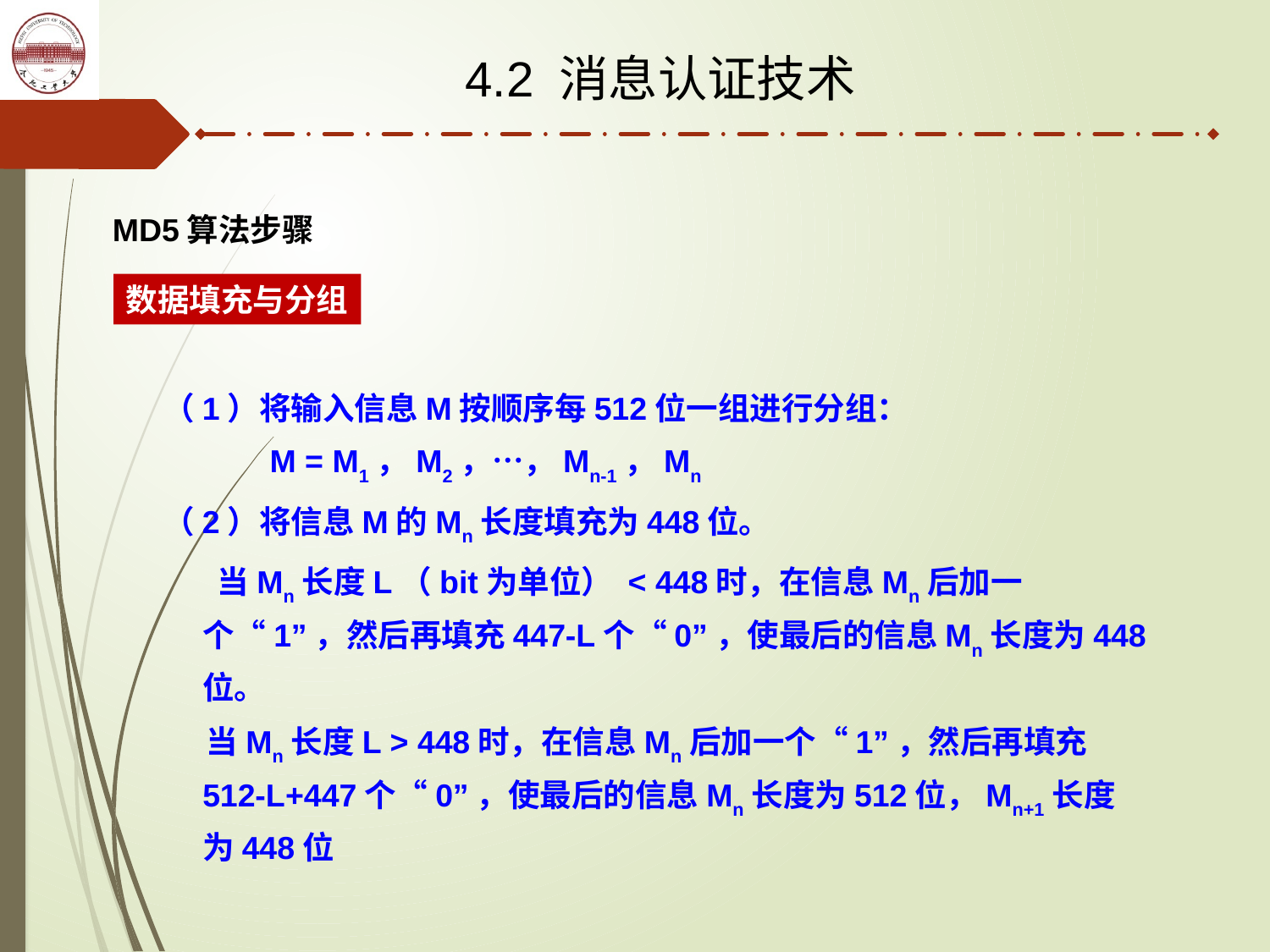

4.2 消息认证技术
MD5算法步骤
数据填充与分组
（1）将输入信息M按顺序每512位一组进行分组：
            M = M1，M2，…，Mn-1，Mn
（2）将信息M的Mn长度填充为448位。
	 当Mn长度L（bit为单位） < 448时，在信息Mn后加一个“1”，然后再填充447-L个“0”，使最后的信息Mn长度为448位。
     当Mn长度L > 448时，在信息Mn后加一个“1”，然后再填充512-L+447个“0”，使最后的信息Mn长度为512位，Mn+1长度为448位